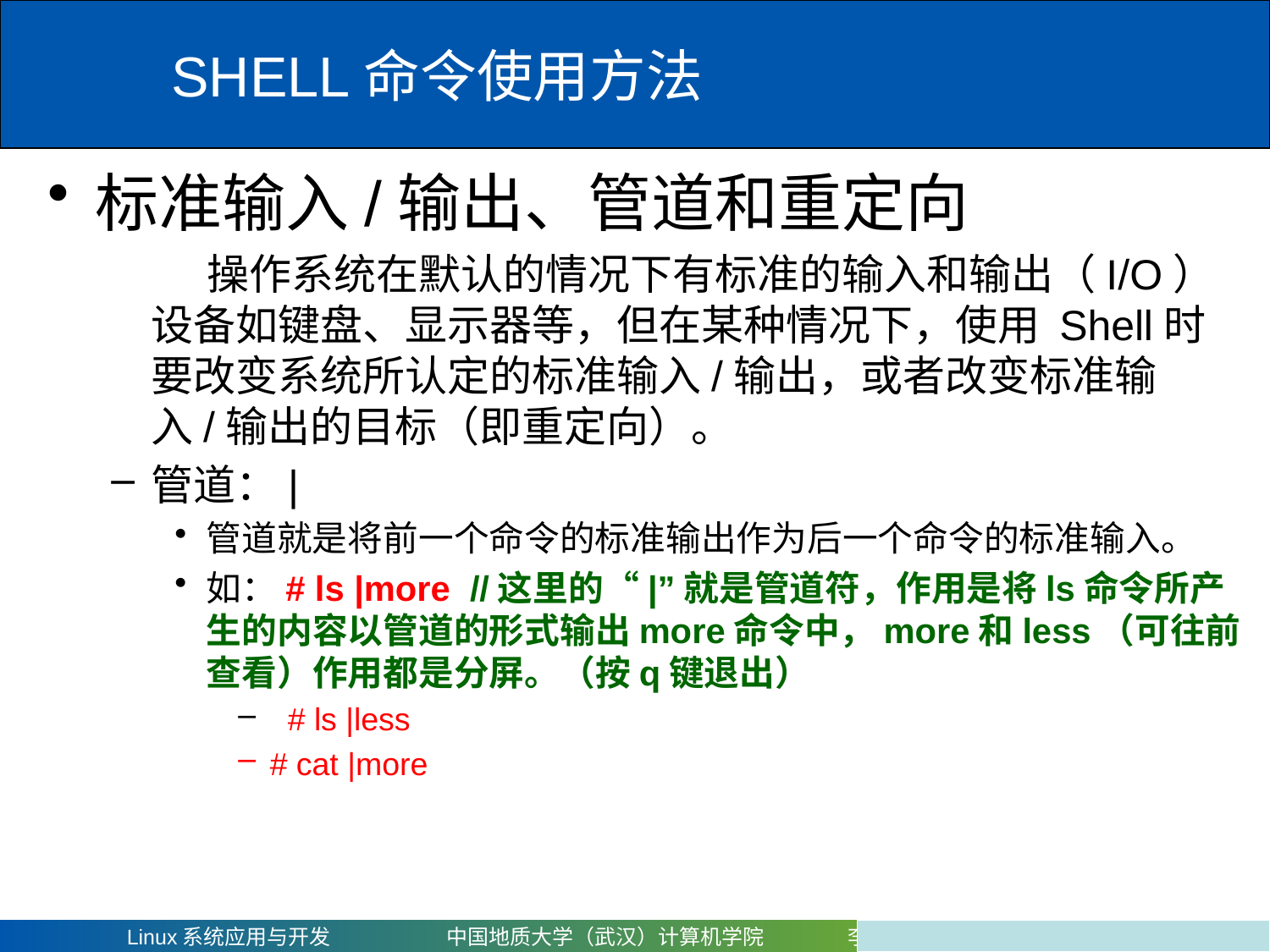

# SHELL命令使用方法
标准输入/输出、管道和重定向
         操作系统在默认的情况下有标准的输入和输出（I/O）设备如键盘、显示器等，但在某种情况下，使用 Shell时要改变系统所认定的标准输入/输出，或者改变标准输入/输出的目标（即重定向）。
管道：|
管道就是将前一个命令的标准输出作为后一个命令的标准输入。
如：# ls |more  //这里的“|”就是管道符，作用是将ls命令所产生的内容以管道的形式输出more命令中，more和less（可往前查看）作用都是分屏。（按q键退出）
  # ls |less
# cat |more